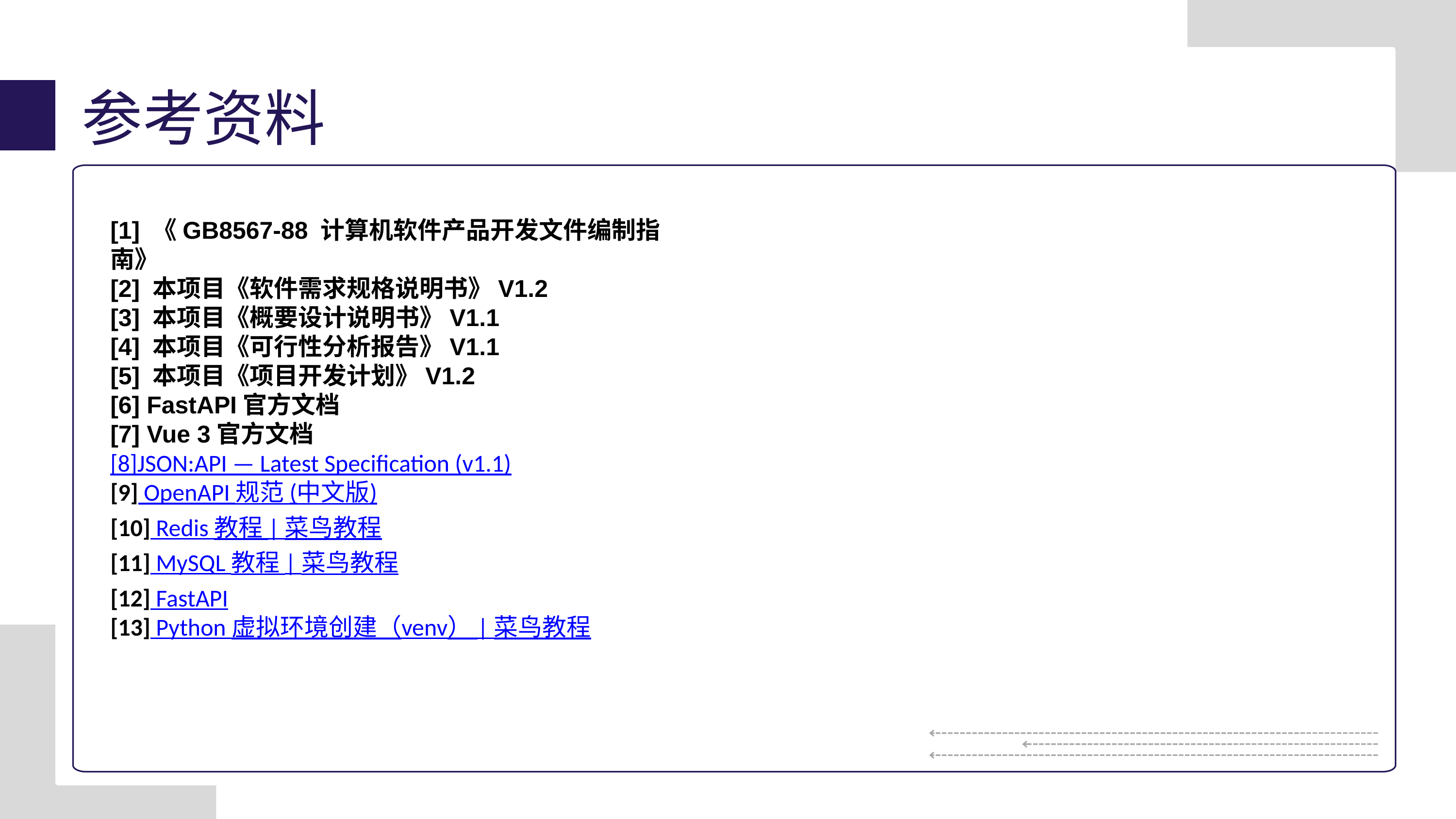

参考资料

[1] 《GB8567-88 计算机软件产品开发文件编制指南》
[2] 本项目《软件需求规格说明书》V1.2
[3] 本项目《概要设计说明书》V1.1
[4] 本项目《可行性分析报告》V1.1
[5] 本项目《项目开发计划》V1.2
[6] FastAPI官方文档
[7] Vue 3官方文档
[8]JSON:API — Latest Specification (v1.1)
[9] OpenAPI 规范 (中文版)
[10] Redis 教程 | 菜鸟教程
[11] MySQL 教程 | 菜鸟教程
[12] FastAPI
[13] Python 虚拟环境创建（venv） | 菜鸟教程